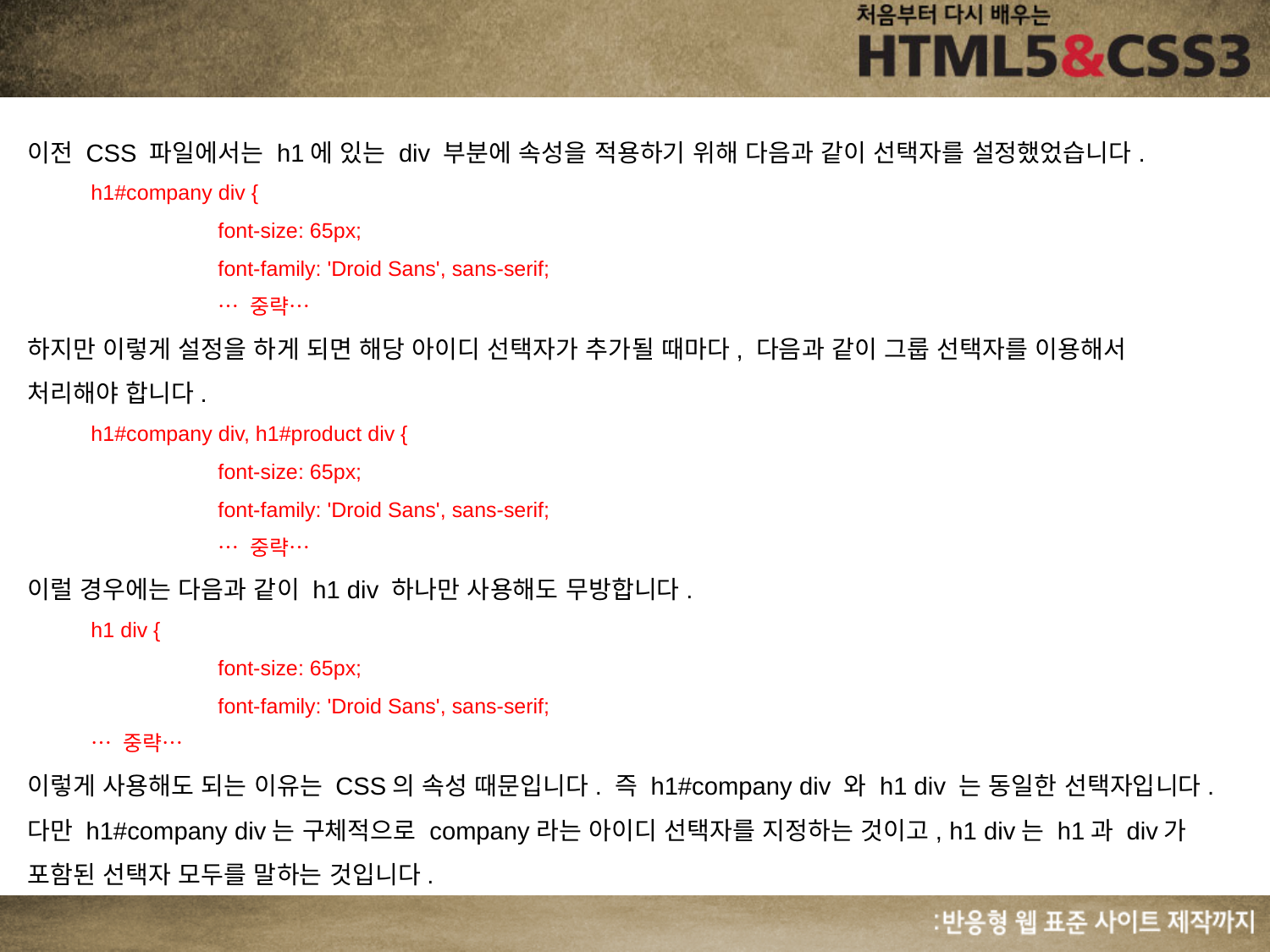

이전 CSS 파일에서는 h1에 있는 div 부분에 속성을 적용하기 위해 다음과 같이 선택자를 설정했었습니다.
h1#company div {
	font-size: 65px;
	font-family: 'Droid Sans', sans-serif;
	… 중략…
하지만 이렇게 설정을 하게 되면 해당 아이디 선택자가 추가될 때마다, 다음과 같이 그룹 선택자를 이용해서 처리해야 합니다.
h1#company div, h1#product div {
	font-size: 65px;
	font-family: 'Droid Sans', sans-serif;
	… 중략…
이럴 경우에는 다음과 같이 h1 div 하나만 사용해도 무방합니다.
h1 div {
	font-size: 65px;
	font-family: 'Droid Sans', sans-serif;
… 중략…
이렇게 사용해도 되는 이유는 CSS의 속성 때문입니다. 즉 h1#company div 와 h1 div 는 동일한 선택자입니다. 다만 h1#company div는 구체적으로 company라는 아이디 선택자를 지정하는 것이고, h1 div는 h1과 div가 포함된 선택자 모두를 말하는 것입니다.